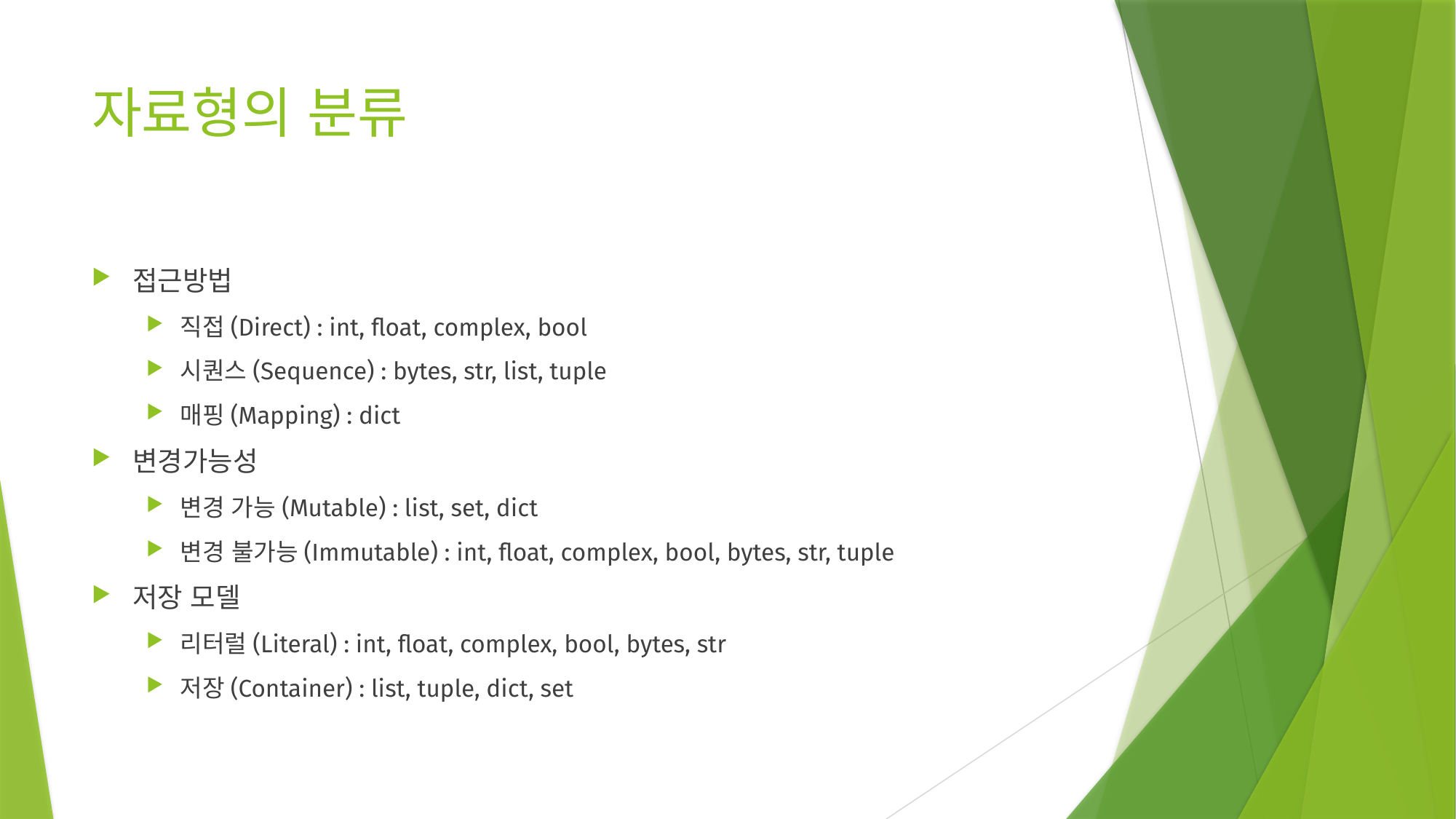

# 자료형의 분류
접근방법
직접(Direct) : int, float, complex, bool
시퀀스(Sequence) : bytes, str, list, tuple
매핑(Mapping) : dict
변경가능성
변경 가능(Mutable) : list, set, dict
변경 불가능(Immutable) : int, float, complex, bool, bytes, str, tuple
저장 모델
리터럴(Literal) : int, float, complex, bool, bytes, str
저장(Container) : list, tuple, dict, set